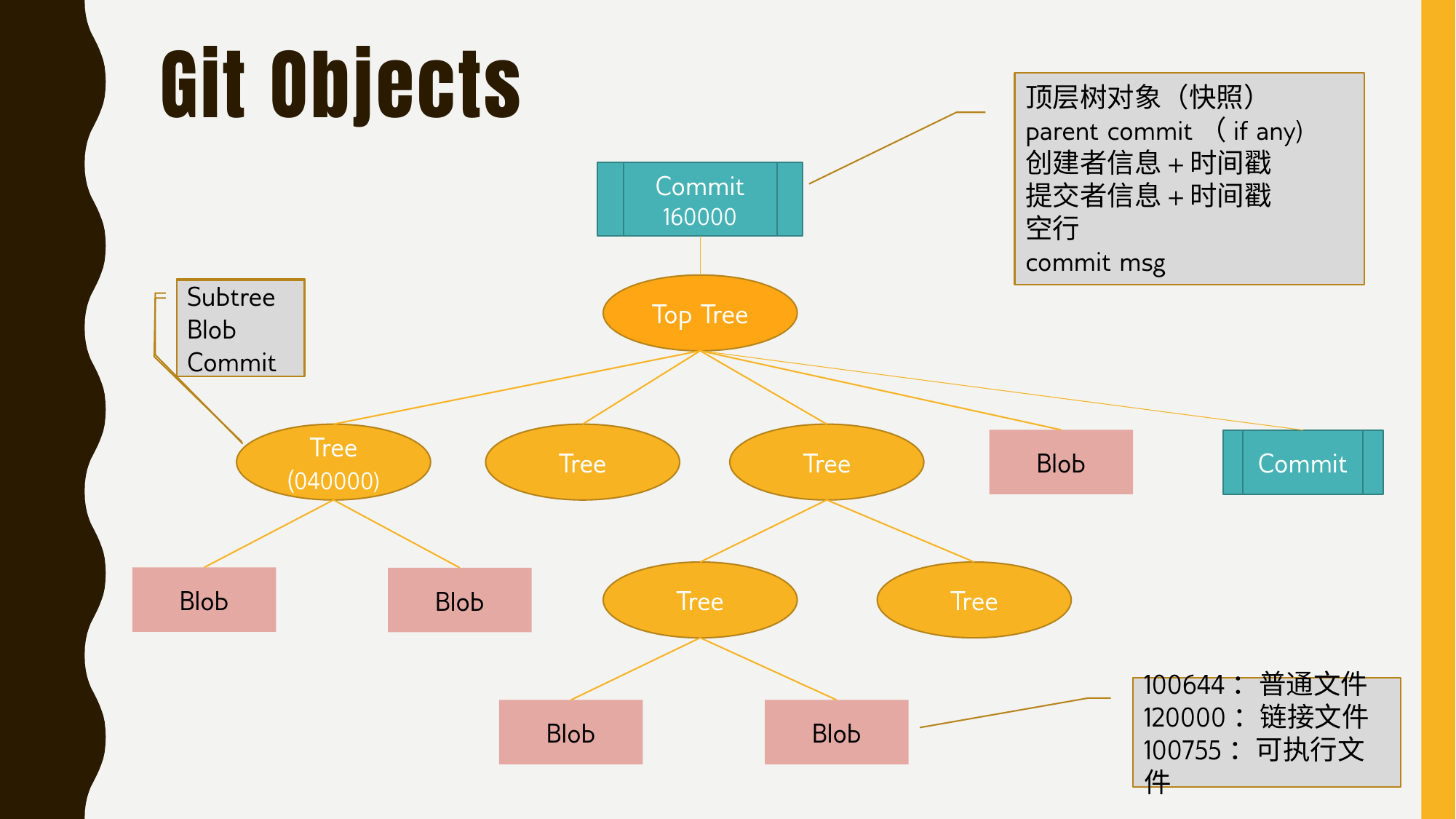

# Git Objects
顶层树对象（快照）
parent commit（if any)
创建者信息+时间戳
提交者信息+时间戳
空行
commit msg
Commit
160000
Top Tree
Tree (040000)
Tree
Tree
Blob
Tree
Tree
Blob
Blob
Blob
Blob
Subtree
Blob
Subtree
Blob
Commit
Commit
100644：普通文件
120000：链接文件
100755：可执行文件